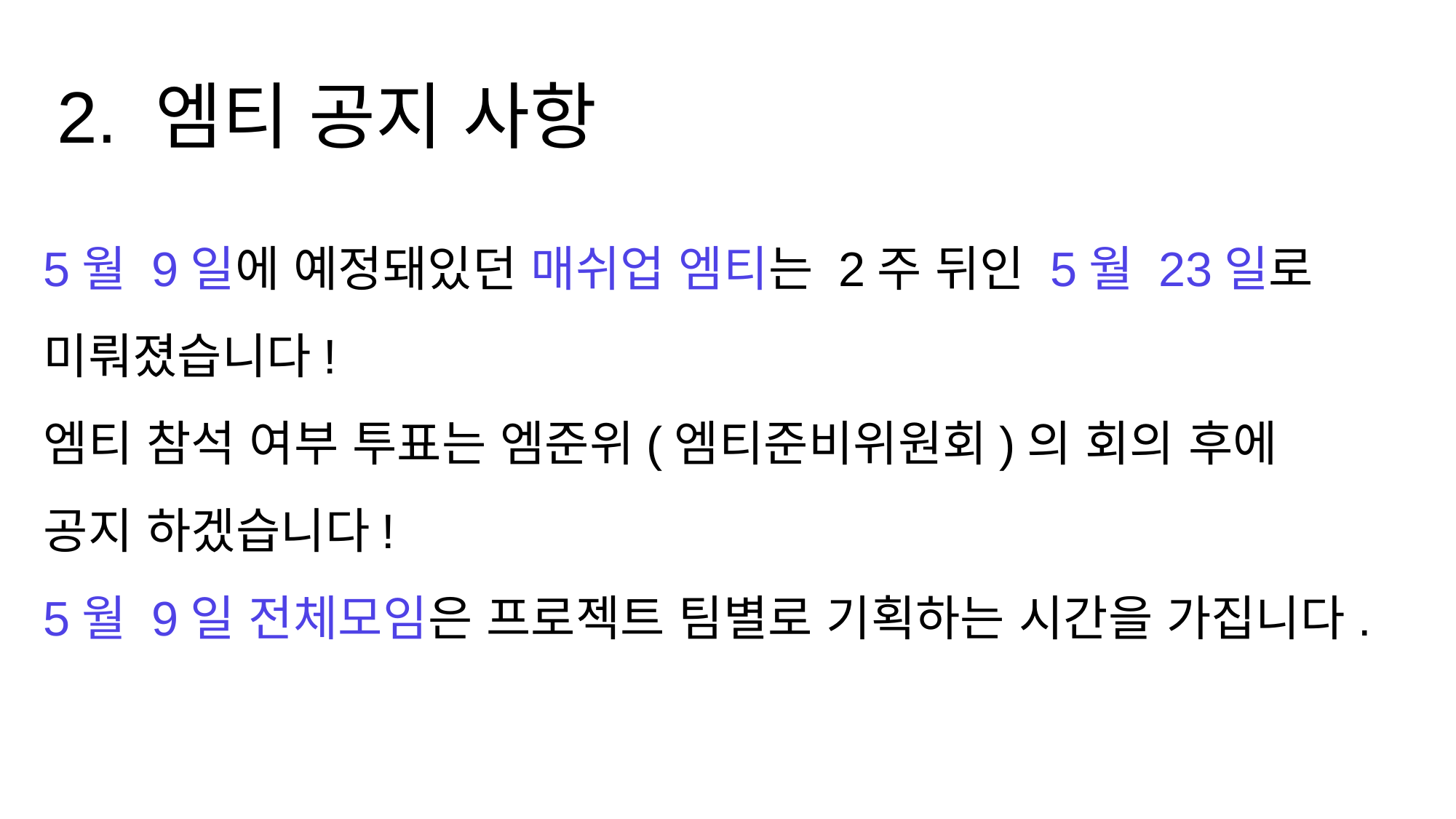

2. 엠티 공지 사항
5월 9일에 예정돼있던 매쉬업 엠티는 2주 뒤인 5월 23일로
미뤄졌습니다!
엠티 참석 여부 투표는 엠준위(엠티준비위원회)의 회의 후에
공지 하겠습니다!
5월 9일 전체모임은 프로젝트 팀별로 기획하는 시간을 가집니다.